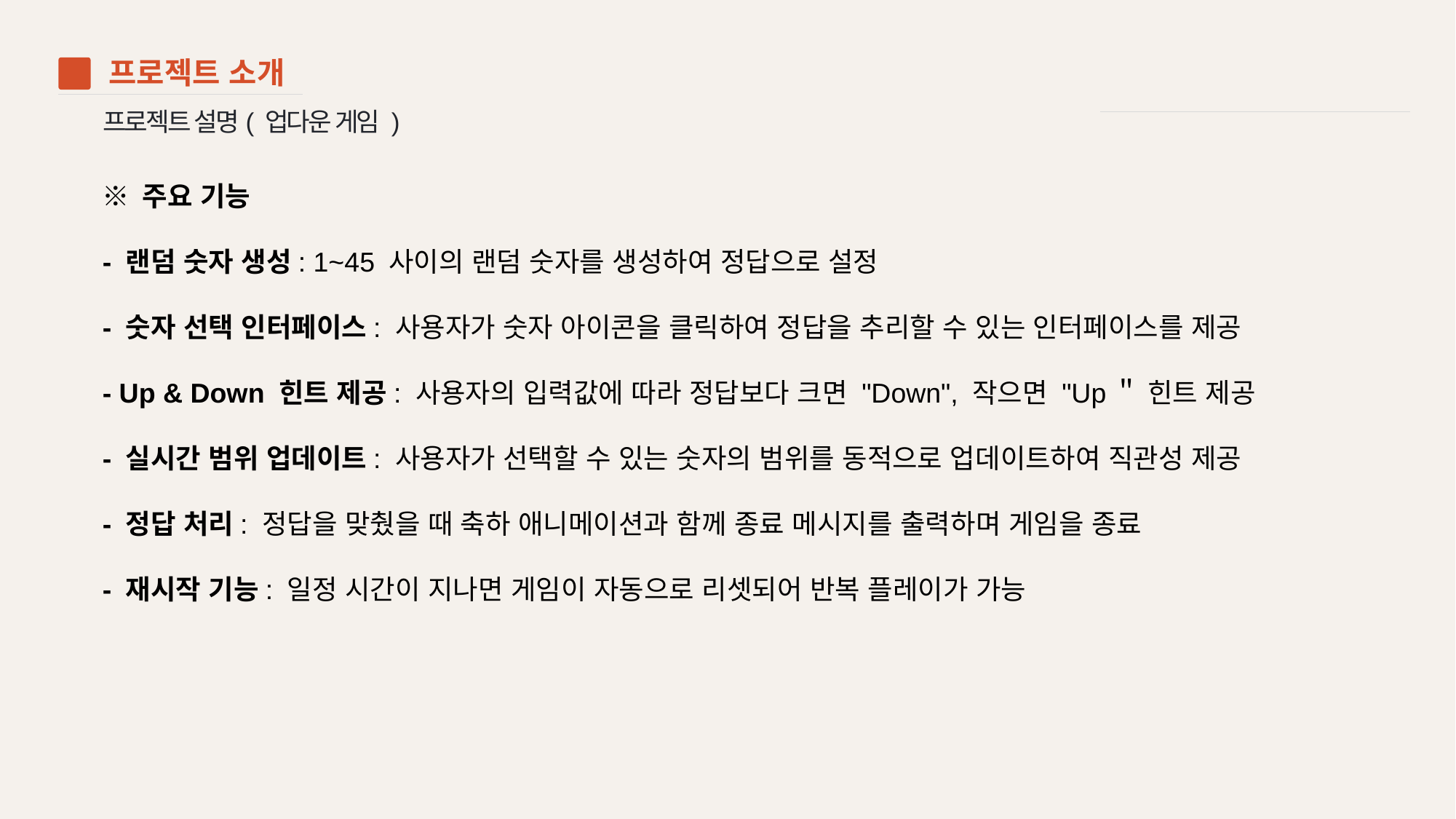

프로젝트 소개
02
프로젝트 설명( 업다운 게임 )
※ 주요 기능

- 랜덤 숫자 생성: 1~45 사이의 랜덤 숫자를 생성하여 정답으로 설정

- 숫자 선택 인터페이스: 사용자가 숫자 아이콘을 클릭하여 정답을 추리할 수 있는 인터페이스를 제공

- Up & Down 힌트 제공: 사용자의 입력값에 따라 정답보다 크면 "Down", 작으면 "Up＂ 힌트 제공

- 실시간 범위 업데이트: 사용자가 선택할 수 있는 숫자의 범위를 동적으로 업데이트하여 직관성 제공

- 정답 처리: 정답을 맞췄을 때 축하 애니메이션과 함께 종료 메시지를 출력하며 게임을 종료

- 재시작 기능: 일정 시간이 지나면 게임이 자동으로 리셋되어 반복 플레이가 가능